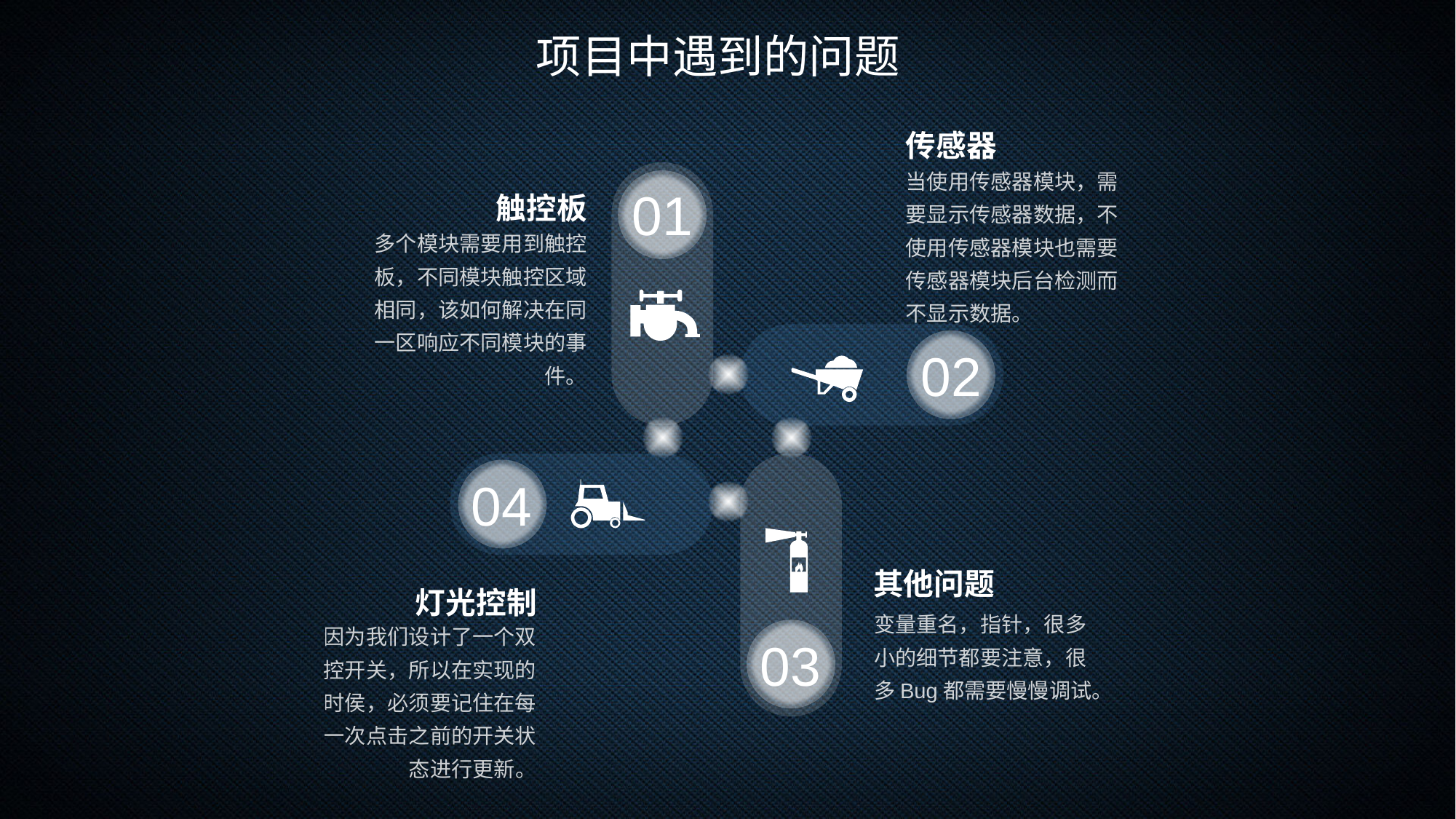

项目中遇到的问题
传感器
当使用传感器模块，需要显示传感器数据，不使用传感器模块也需要传感器模块后台检测而不显示数据。

01

触控板
多个模块需要用到触控板，不同模块触控区域相同，该如何解决在同一区响应不同模块的事件。

02

04

03

其他问题
因为我们设计了一个双控开关，所以在实现的时侯，必须要记住在每一次点击之前的开关状态进行更新。

变量重名，指针，很多小的细节都要注意，很多Bug都需要慢慢调试。
灯光控制